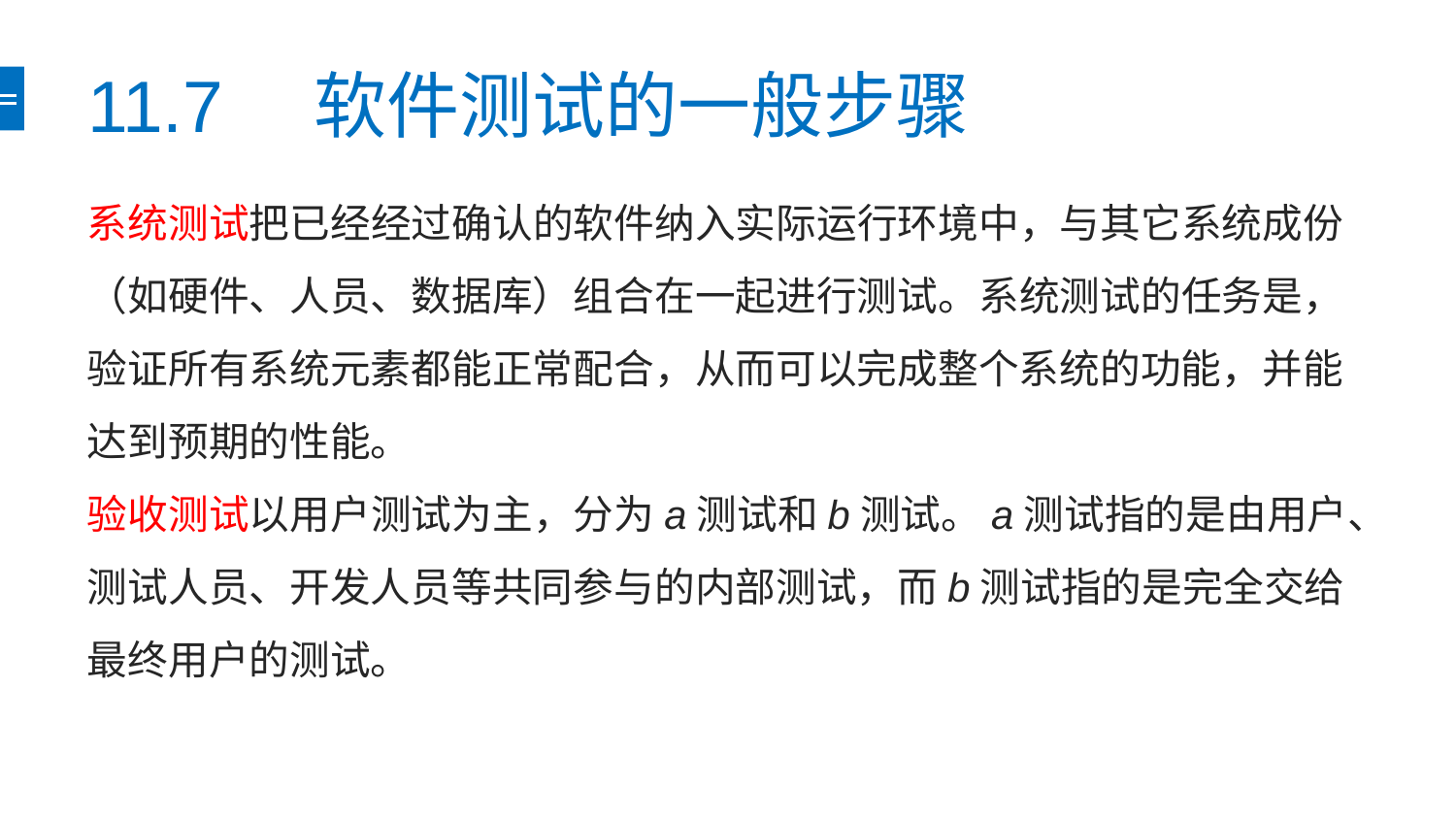

# 11.7　软件测试的一般步骤
系统测试把已经经过确认的软件纳入实际运行环境中，与其它系统成份（如硬件、人员、数据库）组合在一起进行测试。系统测试的任务是，验证所有系统元素都能正常配合，从而可以完成整个系统的功能，并能达到预期的性能。
验收测试以用户测试为主，分为a测试和b测试。a测试指的是由用户、测试人员、开发人员等共同参与的内部测试，而b测试指的是完全交给最终用户的测试。